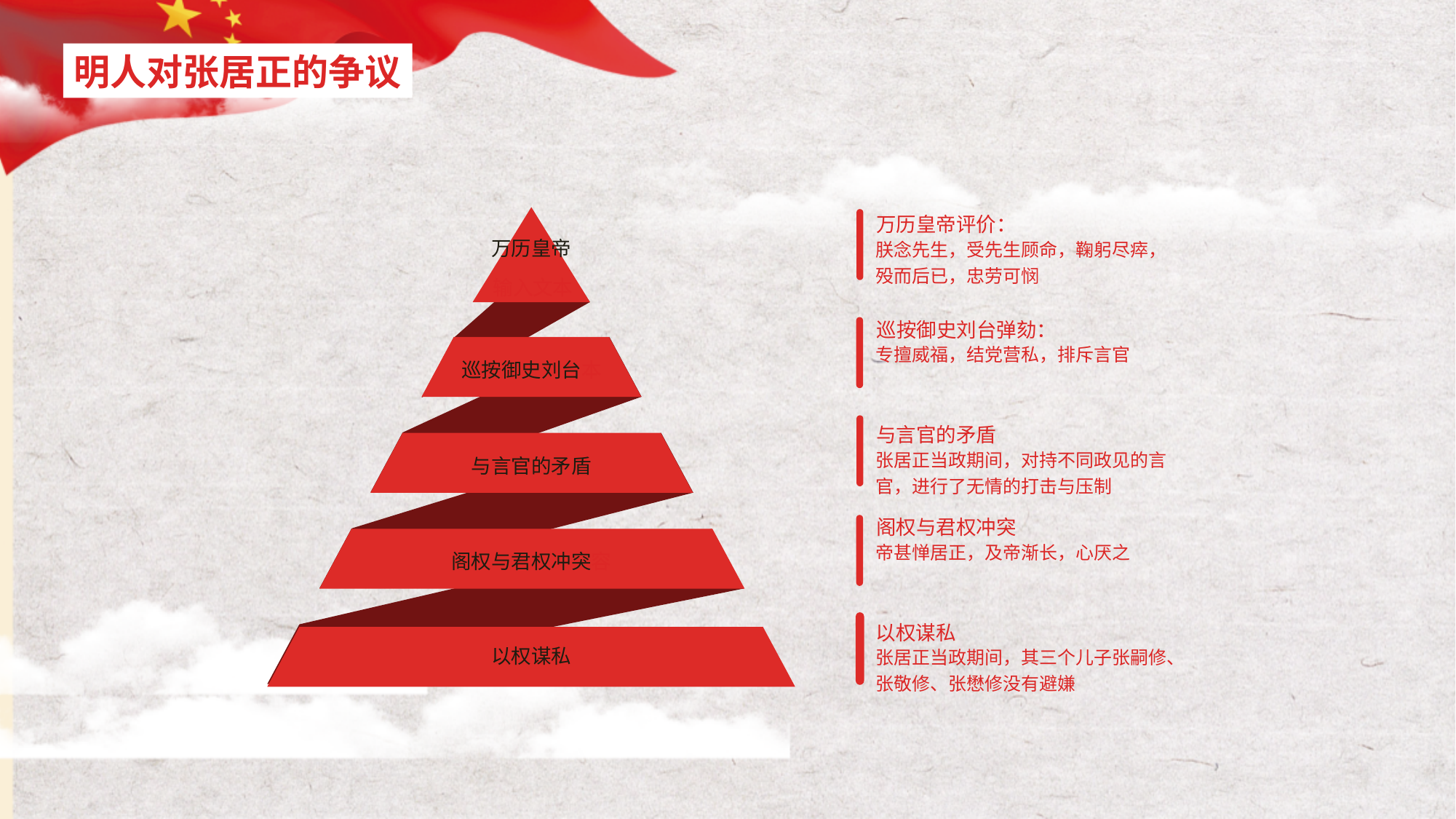

明人对张居正的争议

万历皇帝
输入文本
万历皇帝评价：
朕念先生，受先生顾命，鞠躬尽瘁，殁而后已，忠劳可悯

巡按御史刘台弹劾：
专擅威福，结党营私，排斥言官

巡按御史刘台本

与言官的矛盾
张居正当政期间，对持不同政见的言官，进行了无情的打击与压制

与言官的矛盾
阁权与君权冲突
帝甚惮居正，及帝渐长，心厌之

阁权与君权冲突容

以权谋私
张居正当政期间，其三个儿子张嗣修、张敬修、张懋修没有避嫌

以权谋私